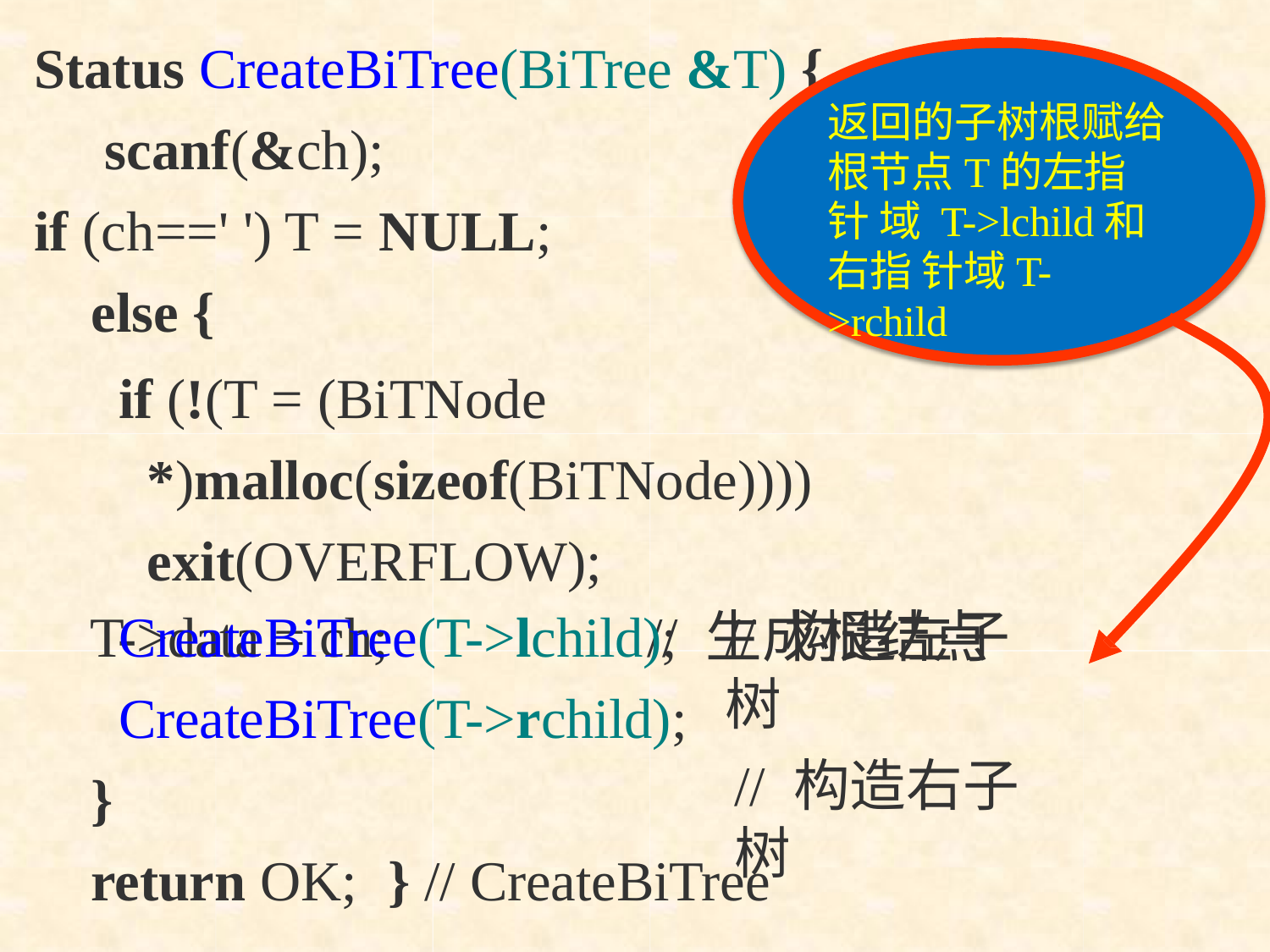

# Status CreateBiTree(BiTree &T) {  scanf(&ch);
if (ch==' ') T = NULL;

返回的子树根赋给 根节点T的左指针 域 T->lchild和右指 针域T->rchild
else {
if (!(T = (BiTNode *)malloc(sizeof(BiTNode))))  exit(OVERFLOW);
T->data = ch;	// 生成根结点

CreateBiTree(T->lchild);  CreateBiTree(T->rchild);
// 构造左子树
// 构造右子树
}
return OK;	} // CreateBiTree